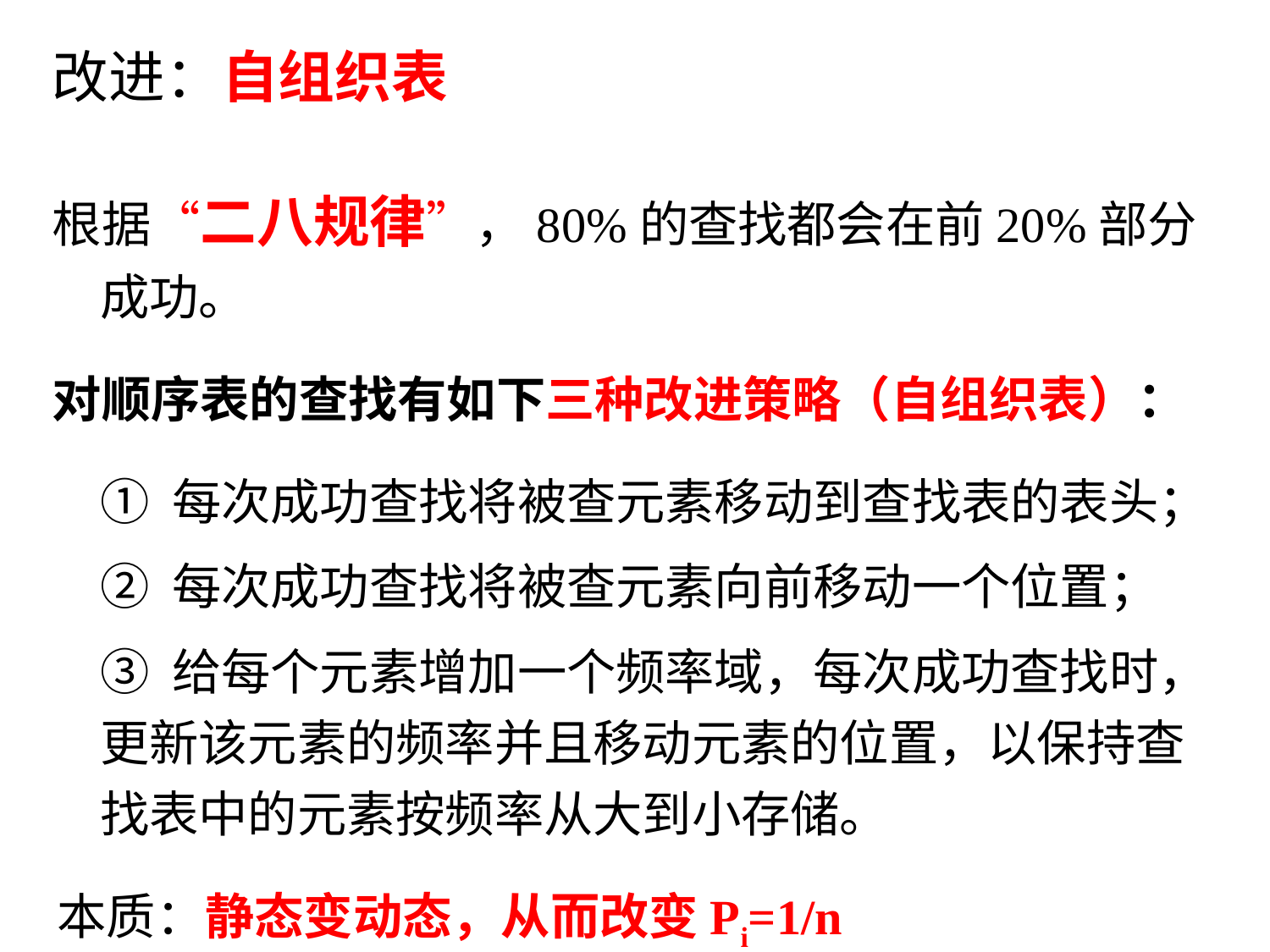

# 改进：自组织表
根据“二八规律”，80%的查找都会在前20%部分成功。
对顺序表的查找有如下三种改进策略（自组织表）：
	① 每次成功查找将被查元素移动到查找表的表头；
	② 每次成功查找将被查元素向前移动一个位置；
	③ 给每个元素增加一个频率域，每次成功查找时，更新该元素的频率并且移动元素的位置，以保持查找表中的元素按频率从大到小存储。

本质：静态变动态，从而改变Pi=1/n